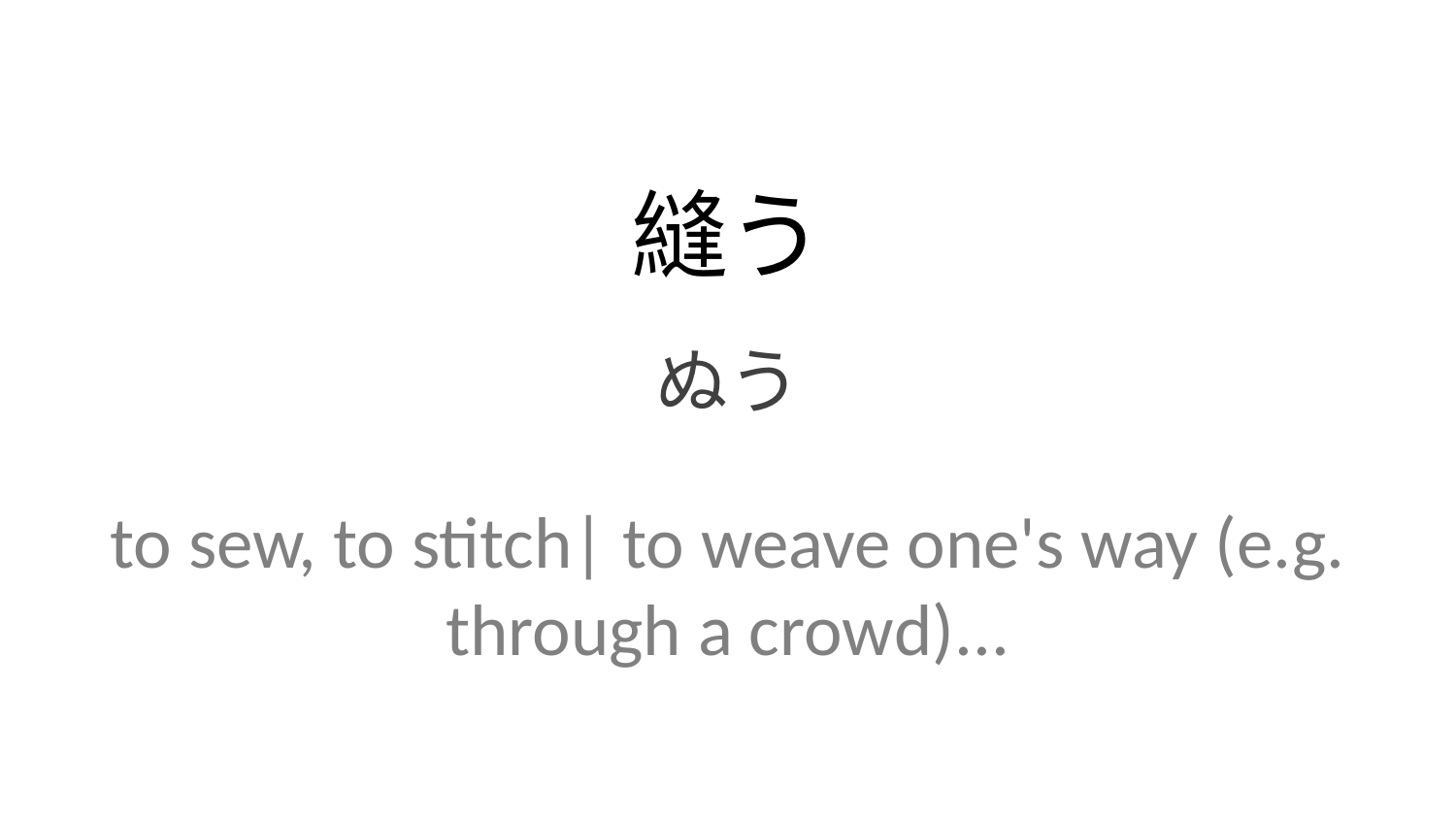

縫う

ぬう
to sew, to stitch| to weave one's way (e.g. through a crowd)...